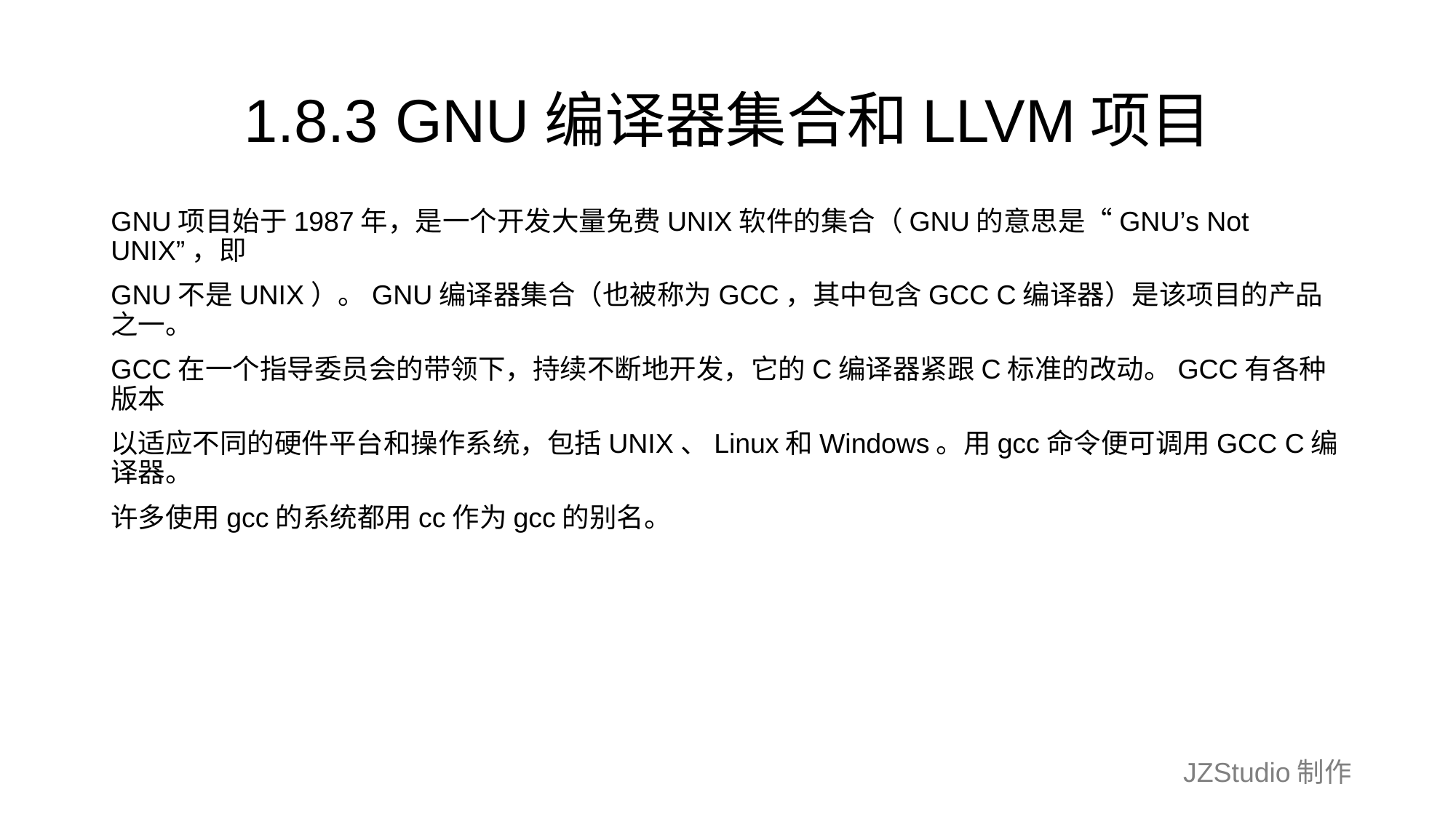

# 1.8.3 GNU编译器集合和LLVM项目
GNU项目始于1987年，是一个开发大量免费UNIX软件的集合（GNU的意思是“GNU’s Not UNIX”，即
GNU不是UNIX）。GNU编译器集合（也被称为GCC，其中包含GCC C编译器）是该项目的产品之一。
GCC在一个指导委员会的带领下，持续不断地开发，它的C编译器紧跟C标准的改动。GCC有各种版本
以适应不同的硬件平台和操作系统，包括UNIX、Linux和Windows。用gcc命令便可调用GCC C编译器。
许多使用gcc的系统都用cc作为gcc的别名。